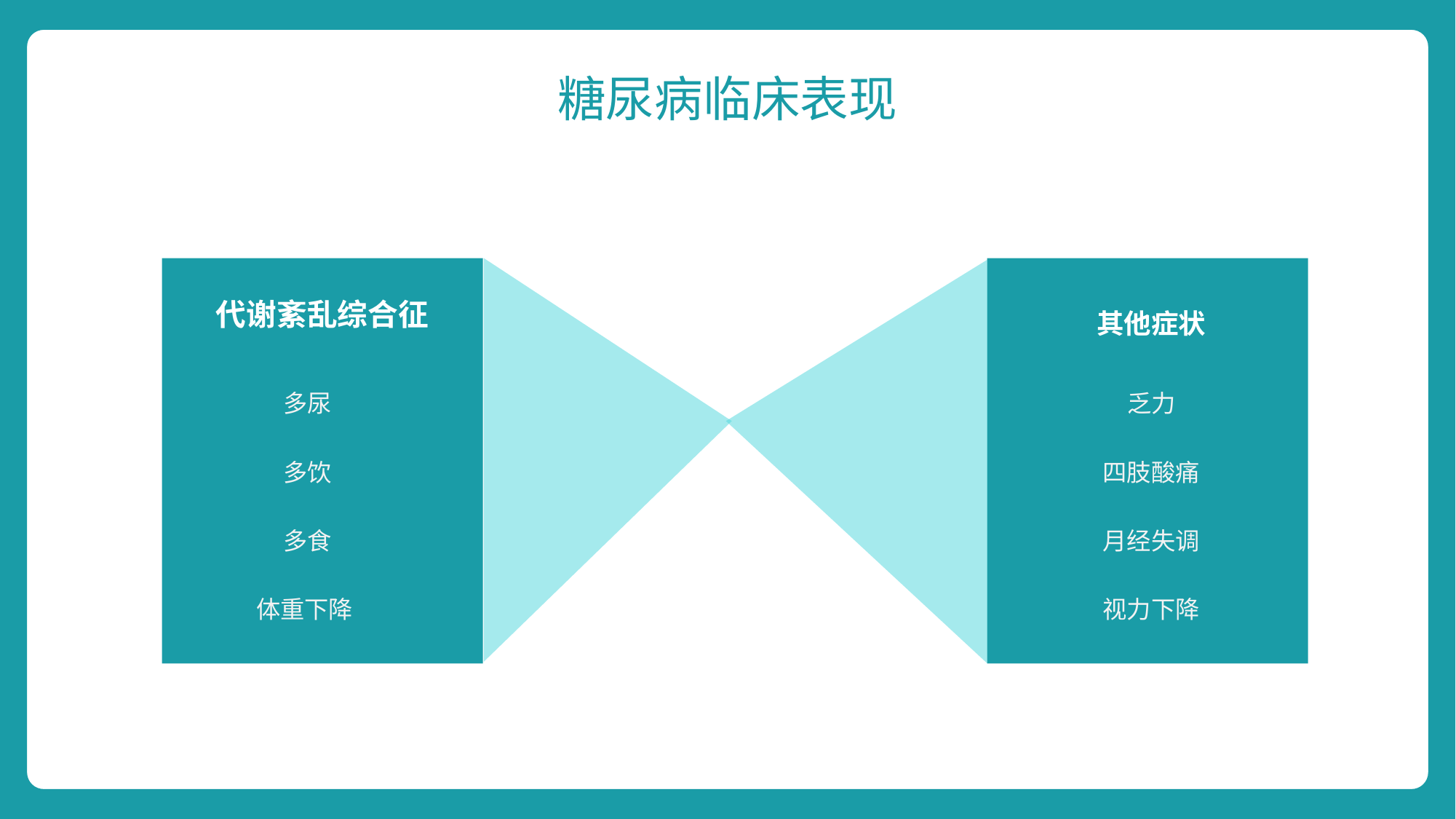

糖尿病临床表现

代谢紊乱综合征
其他症状

多尿
乏力
多饮
四肢酸痛
多食
月经失调
体重下降
视力下降